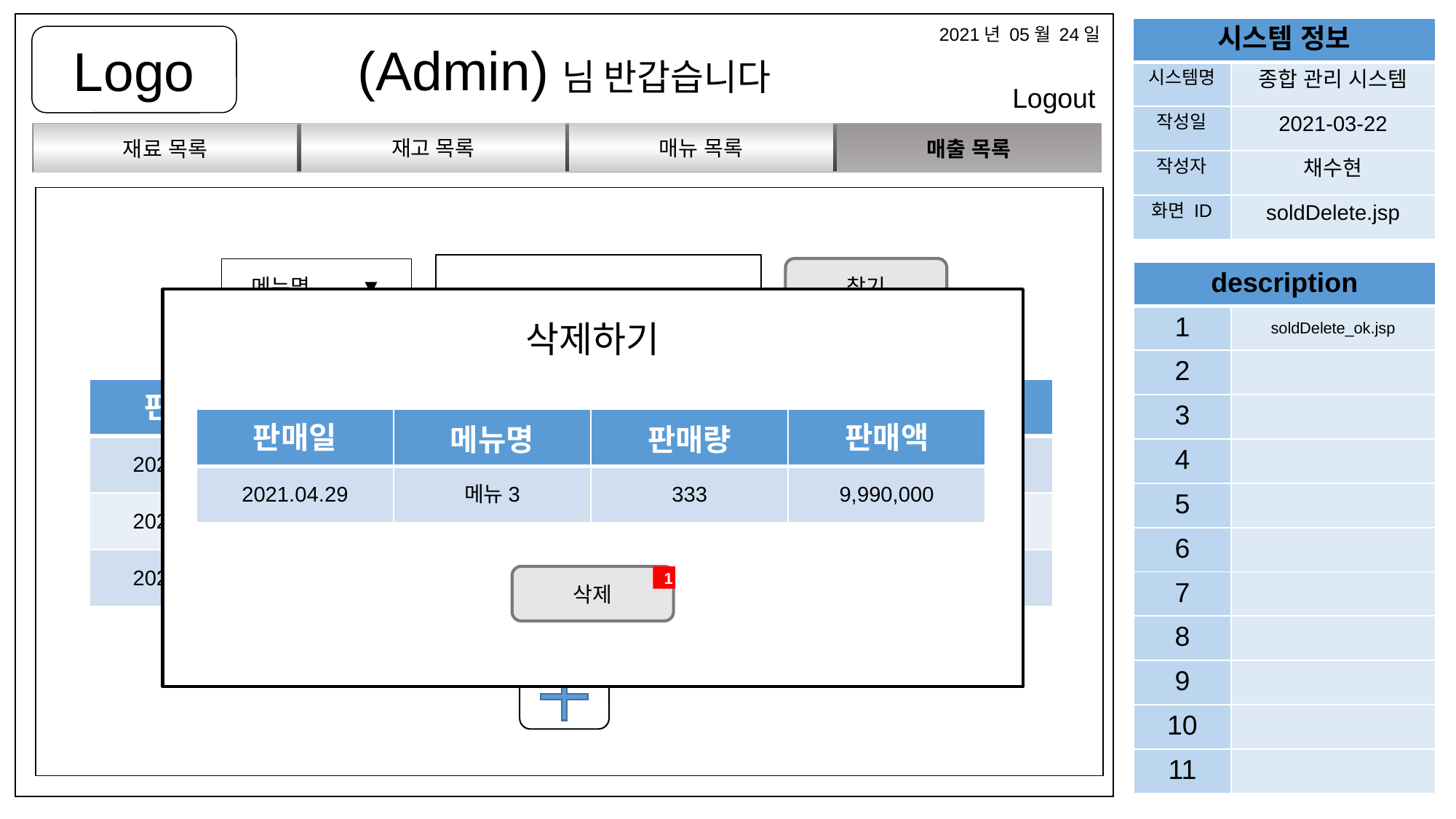

2021년 05월 24일
| 시스템 정보 |  |
| --- | --- |
| 시스템명 | 종합 관리 시스템 |
| 작성일 | 2021-03-22 |
| 작성자 | 채수현 |
| 화면 ID | soldDelete.jsp |
Logo
(Admin)님 반갑습니다
Logout
매뉴 목록

재고 목록
매출 목록
재료 목록

메뉴명	▼
찾기
| description |  |
| --- | --- |
| 1 | soldDelete\_ok.jsp |
| 2 |  |
| 3 |  |
| 4 |  |
| 5 |  |
| 6 |  |
| 7 |  |
| 8 |  |
| 9 |  |
| 10 |  |
| 11 |  |

삭제하기
| 판매일 | 메뉴명 | 판매량 | 판매액 |  |
| --- | --- | --- | --- | --- |
| 2021.04.26 | 메뉴1 | 100 | 1,000,000 | 수정 / 삭제 |
| 2021.04.27 | 메뉴2 | 200 | 4,000,000 | 수정 / 삭제 |
| 2021.04.28 | 메뉴3 | 300 | 9,000,000 | 수정 / 삭제 |
| 판매일 | 메뉴명 | 판매량 | 판매액 |
| --- | --- | --- | --- |
| 2021.04.29 | 메뉴3 | 333 | 9,990,000 |
1
삭제
1

1